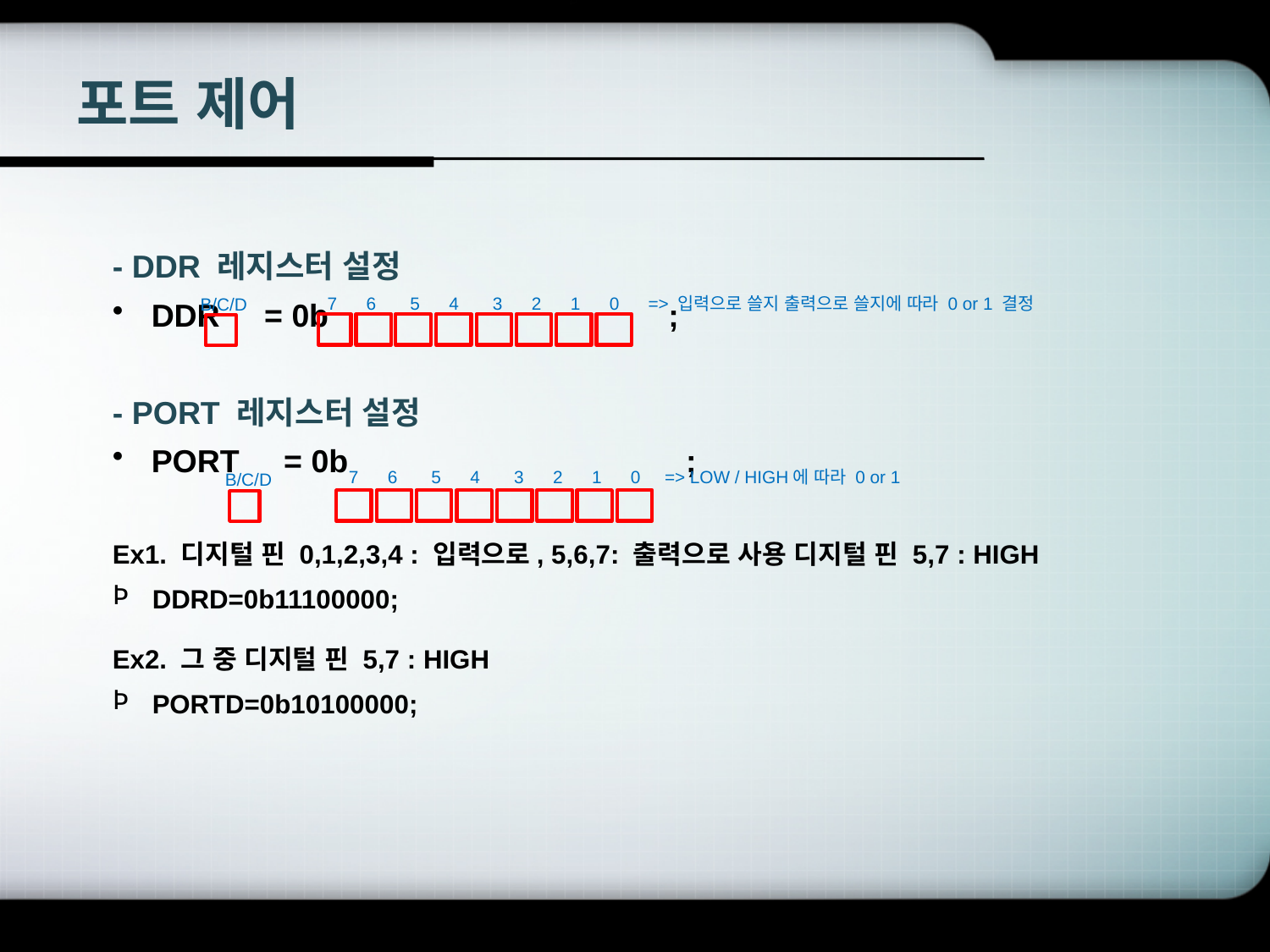

# 포트 제어

- DDR 레지스터 설정
 DDR     = 0b			  ;

- PORT 레지스터 설정
 PORT     = 0b			    ;

Ex1. 디지털 핀 0,1,2,3,4 : 입력으로, 5,6,7: 출력으로 사용 디지털 핀 5,7 : HIGH
DDRD=0b11100000;

Ex2. 그 중 디지털 핀 5,7 : HIGH
PORTD=0b10100000;
7      6       5      4       3      2      1      0      => 입력으로 쓸지 출력으로 쓸지에 따라 0 or 1 결정
B/C/D

7      6       5      4       3      2      1      0     => LOW / HIGH에 따라 0 or 1
B/C/D